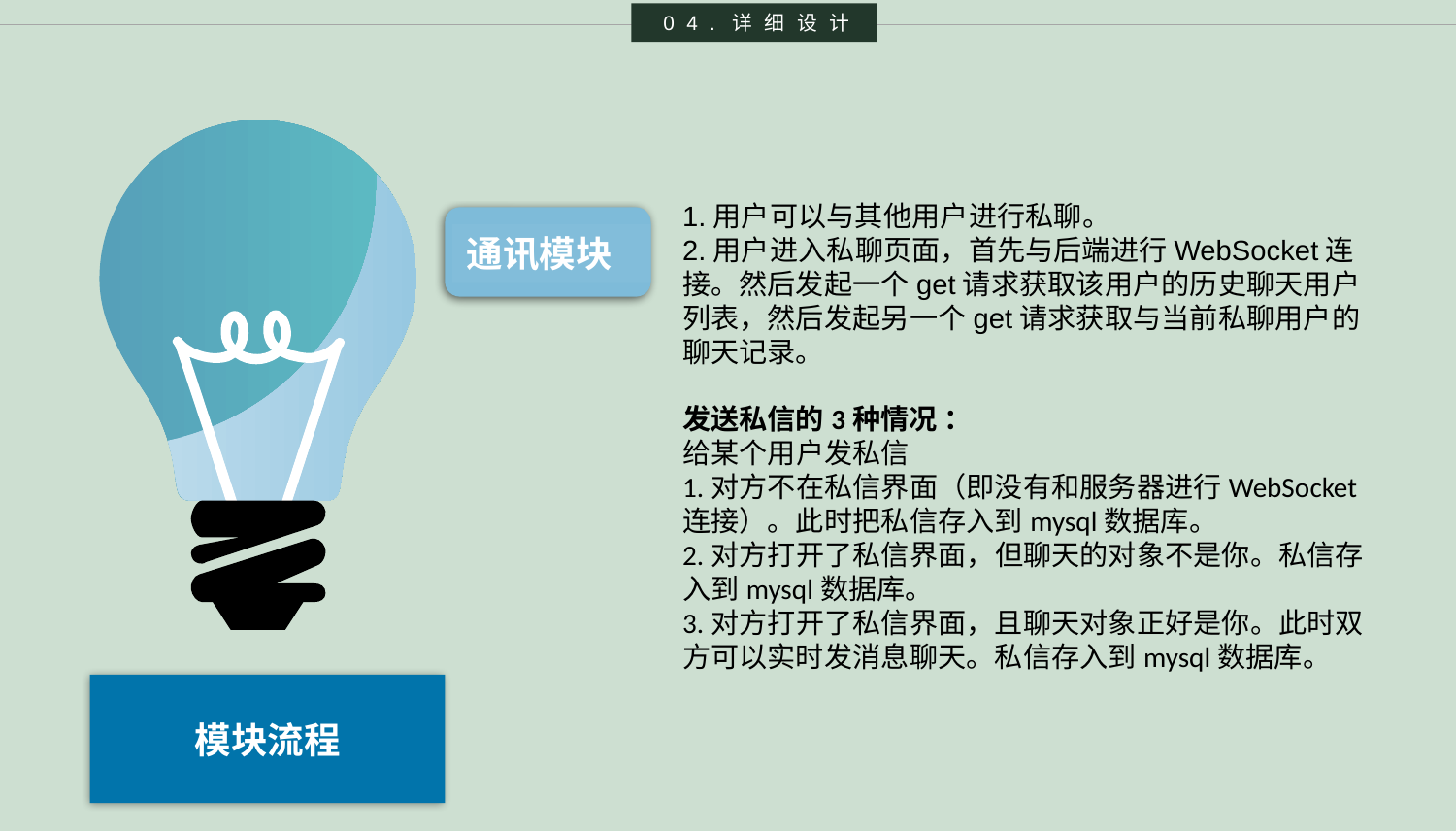

04.详细设计

1.用户可以与其他用户进行私聊。
2.用户进入私聊页面，首先与后端进行WebSocket连接。然后发起一个get请求获取该用户的历史聊天用户列表，然后发起另一个get请求获取与当前私聊用户的聊天记录。

通讯模块

发送私信的3种情况 ：
给某个用户发私信
1.对方不在私信界面（即没有和服务器进行WebSocket连接）。此时把私信存入到mysql数据库。
2.对方打开了私信界面，但聊天的对象不是你。私信存入到mysql数据库。
3.对方打开了私信界面，且聊天对象正好是你。此时双方可以实时发消息聊天。私信存入到mysql数据库。

模块流程